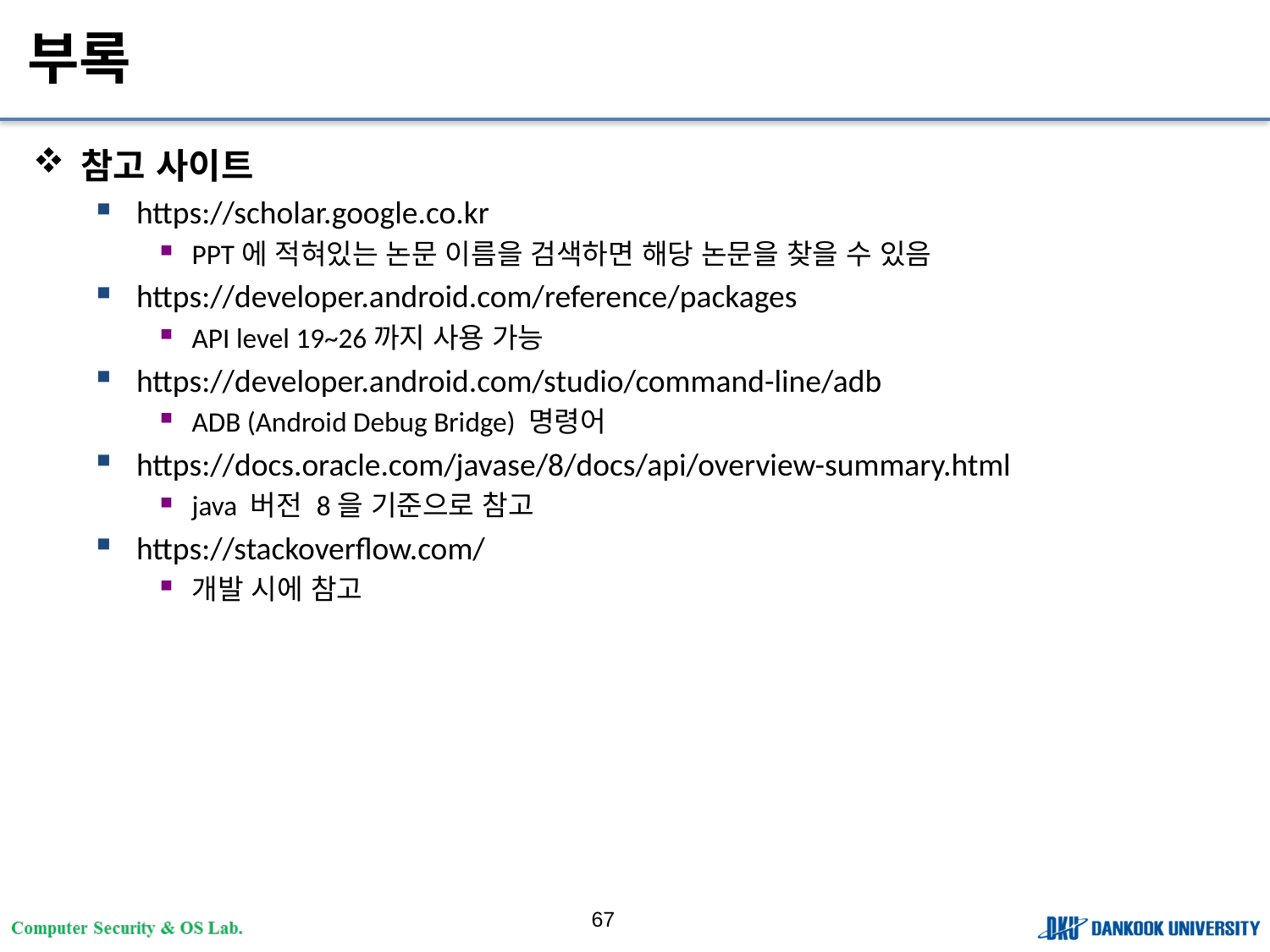

# 부록
참고 사이트
https://scholar.google.co.kr
PPT에 적혀있는 논문 이름을 검색하면 해당 논문을 찾을 수 있음
https://developer.android.com/reference/packages
API level 19~26까지 사용 가능
https://developer.android.com/studio/command-line/adb
ADB (Android Debug Bridge) 명령어
https://docs.oracle.com/javase/8/docs/api/overview-summary.html
java 버전 8을 기준으로 참고
https://stackoverflow.com/
개발 시에 참고

67